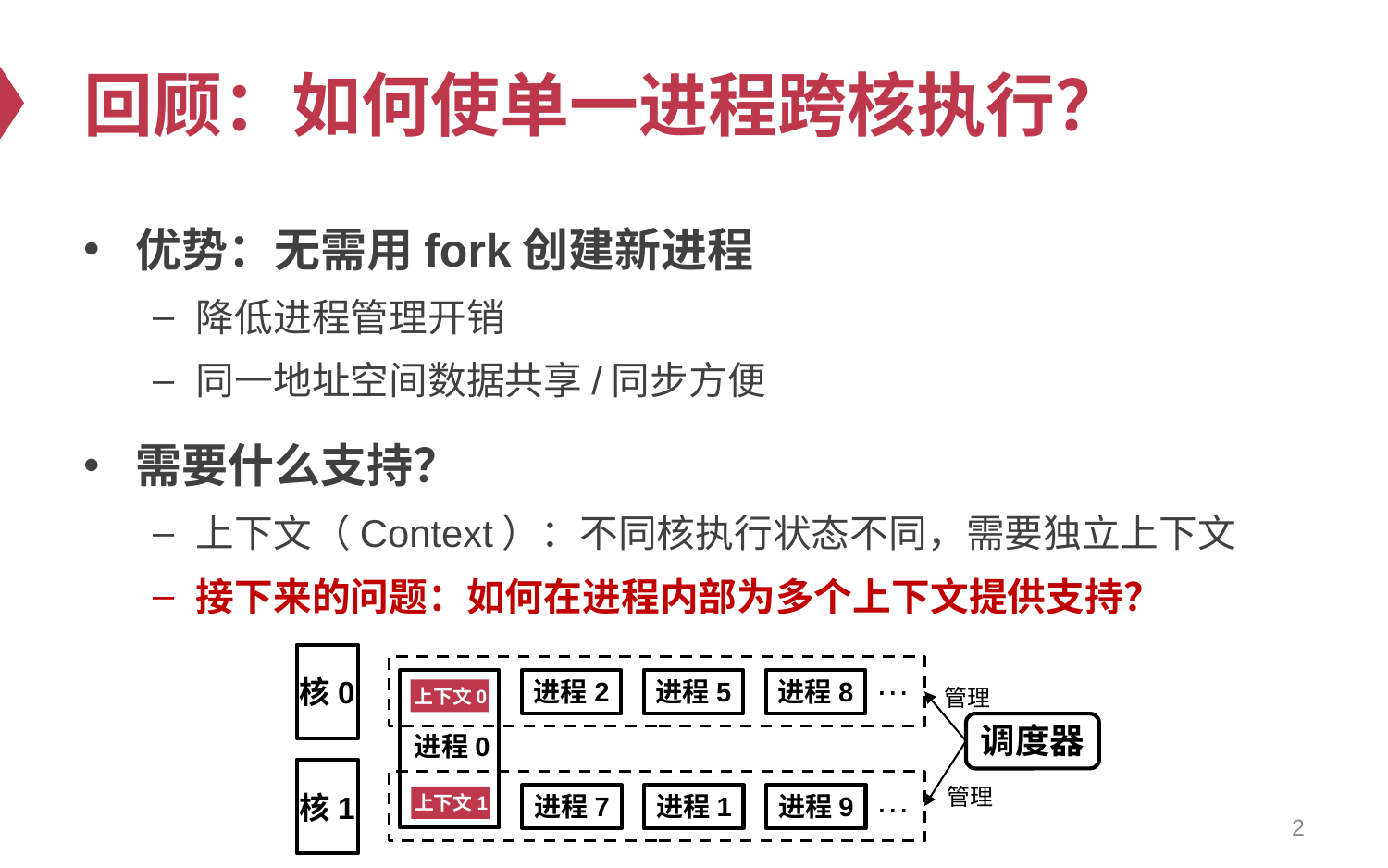

# 回顾：如何使单一进程跨核执行？
优势：无需用fork创建新进程
降低进程管理开销
同一地址空间数据共享/同步方便
需要什么支持？
上下文（Context）：不同核执行状态不同，需要独立上下文
接下来的问题：如何在进程内部为多个上下文提供支持？

…

核0
进程8
进程2
进程5

管理
上下文0

调度器

进程0

…

管理
核1
进程9
进程7
进程1
上下文1

2